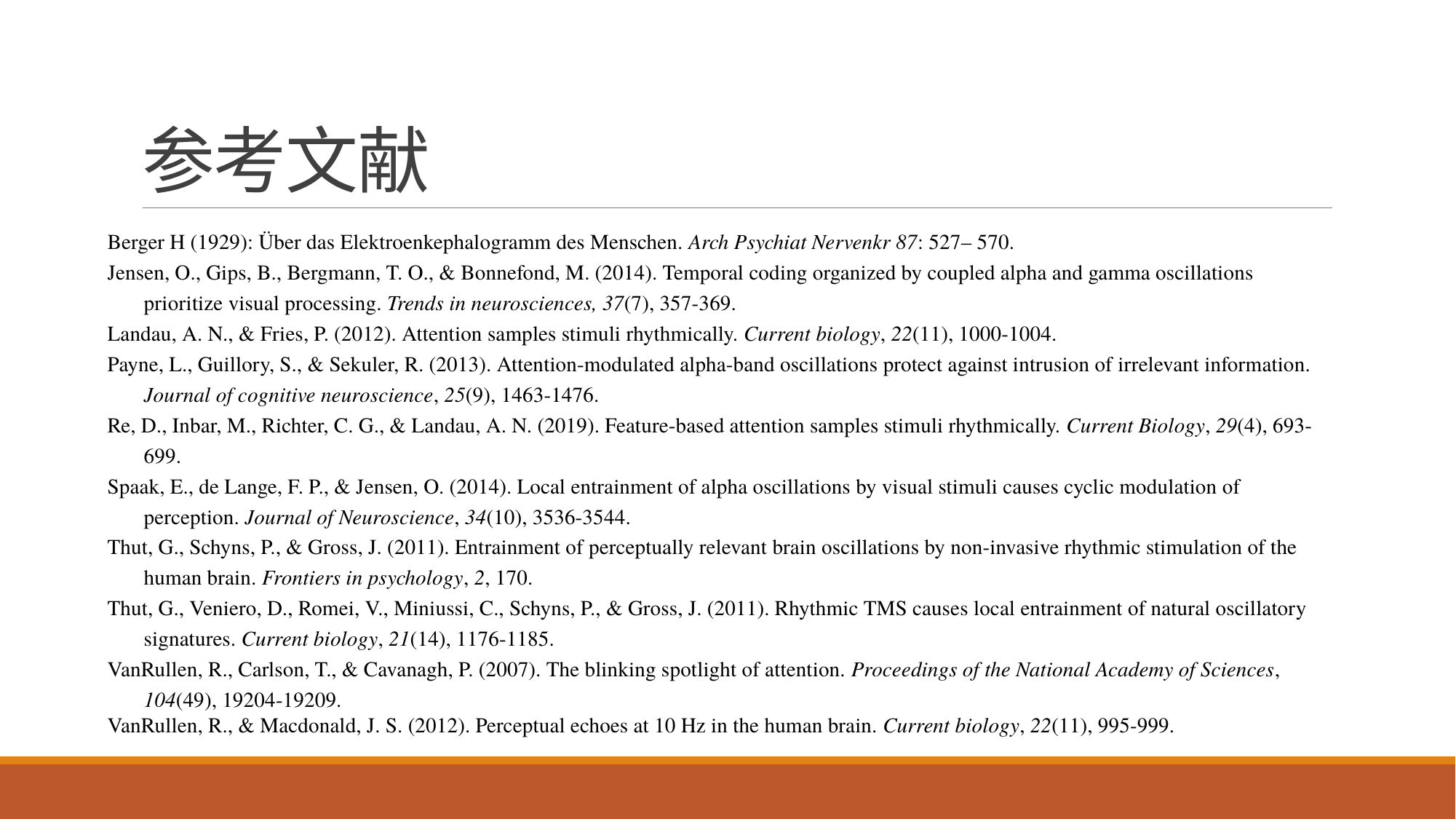

# 参考文献
Berger H (1929): Über das Elektroenkephalogramm des Menschen. Arch Psychiat Nervenkr 87: 527– 570.
Jensen, O., Gips, B., Bergmann, T. O., & Bonnefond, M. (2014). Temporal coding organized by coupled alpha and gamma oscillations prioritize visual processing. Trends in neurosciences, 37(7), 357-369.
Landau, A. N., & Fries, P. (2012). Attention samples stimuli rhythmically. Current biology, 22(11), 1000-1004.
Payne, L., Guillory, S., & Sekuler, R. (2013). Attention-modulated alpha-band oscillations protect against intrusion of irrelevant information. Journal of cognitive neuroscience, 25(9), 1463-1476.
Re, D., Inbar, M., Richter, C. G., & Landau, A. N. (2019). Feature-based attention samples stimuli rhythmically. Current Biology, 29(4), 693-699.
Spaak, E., de Lange, F. P., & Jensen, O. (2014). Local entrainment of alpha oscillations by visual stimuli causes cyclic modulation of perception. Journal of Neuroscience, 34(10), 3536-3544.
Thut, G., Schyns, P., & Gross, J. (2011). Entrainment of perceptually relevant brain oscillations by non-invasive rhythmic stimulation of the human brain. Frontiers in psychology, 2, 170.
Thut, G., Veniero, D., Romei, V., Miniussi, C., Schyns, P., & Gross, J. (2011). Rhythmic TMS causes local entrainment of natural oscillatory signatures. Current biology, 21(14), 1176-1185.
VanRullen, R., Carlson, T., & Cavanagh, P. (2007). The blinking spotlight of attention. Proceedings of the National Academy of Sciences, 104(49), 19204-19209.
VanRullen, R., & Macdonald, J. S. (2012). Perceptual echoes at 10 Hz in the human brain. Current biology, 22(11), 995-999.